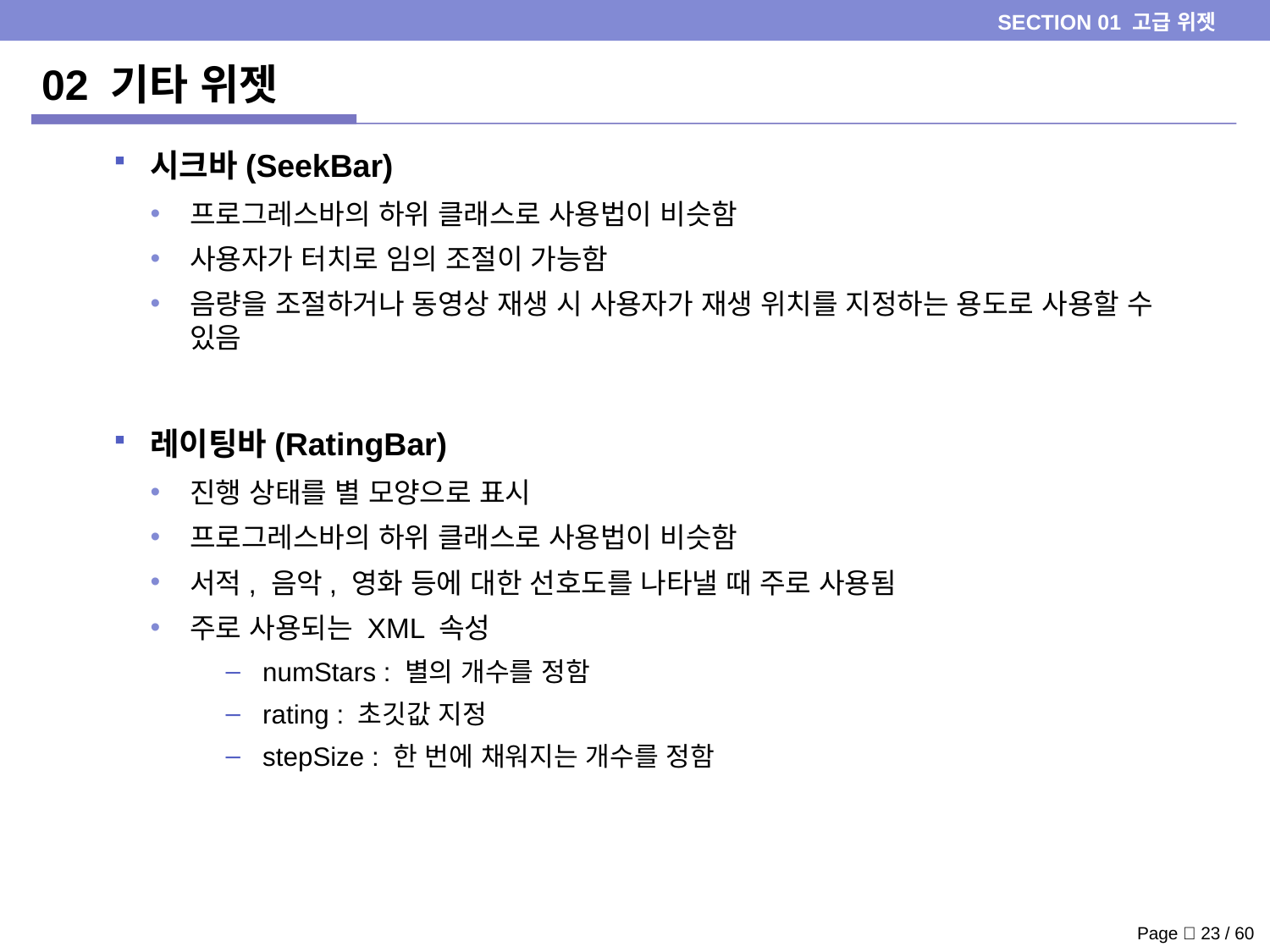

SECTION 01 고급 위젯
# 02 기타 위젯
시크바(SeekBar)
프로그레스바의 하위 클래스로 사용법이 비슷함
사용자가 터치로 임의 조절이 가능함
음량을 조절하거나 동영상 재생 시 사용자가 재생 위치를 지정하는 용도로 사용할 수 있음

레이팅바(RatingBar)
진행 상태를 별 모양으로 표시
프로그레스바의 하위 클래스로 사용법이 비슷함
서적, 음악, 영화 등에 대한 선호도를 나타낼 때 주로 사용됨
주로 사용되는 XML 속성
numStars : 별의 개수를 정함
rating : 초깃값 지정
stepSize : 한 번에 채워지는 개수를 정함